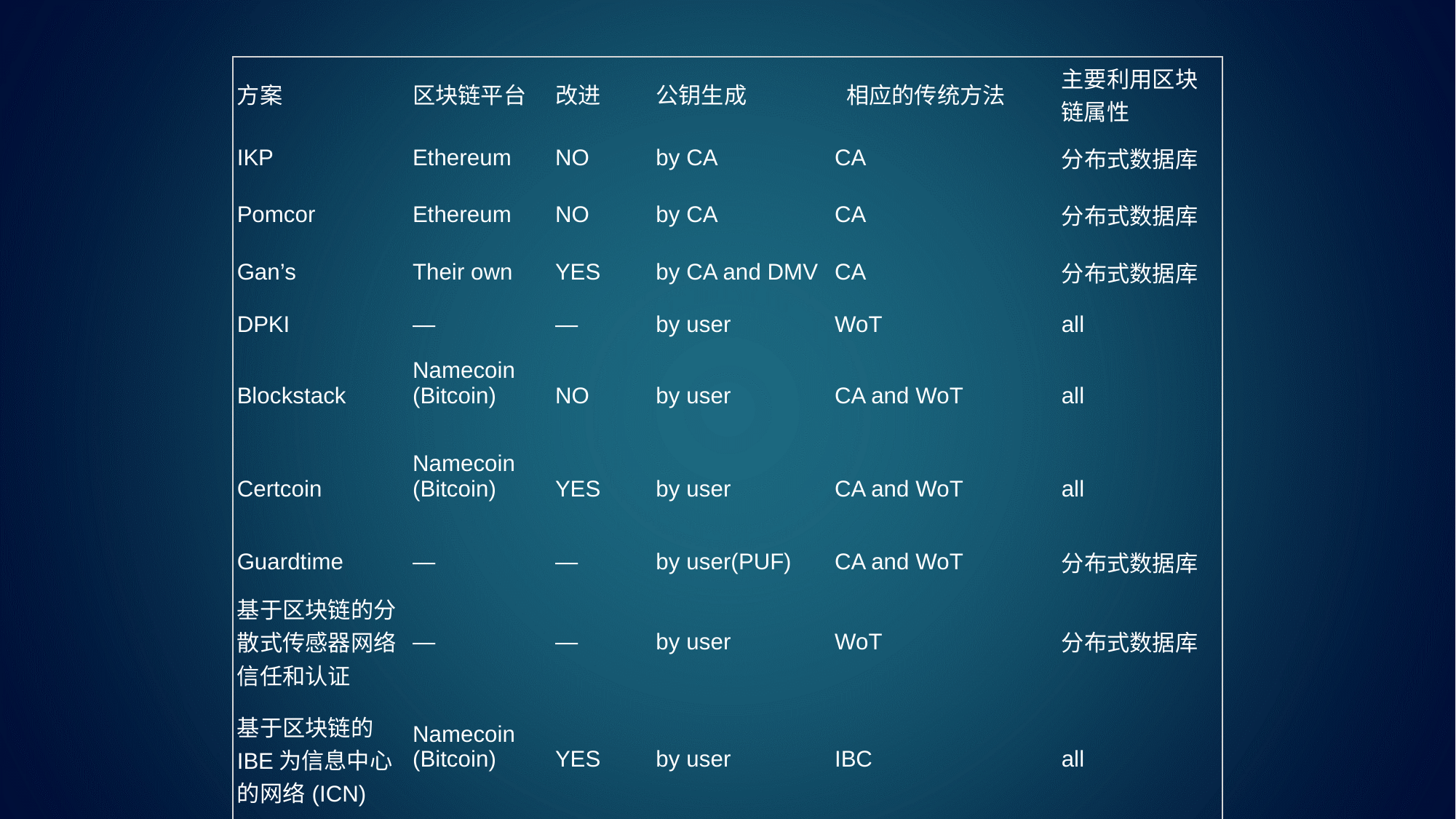

| 方案 | 区块链平台 | 改进 | 公钥生成 | 相应的传统方法 | 主要利用区块链属性 |
| --- | --- | --- | --- | --- | --- |
| IKP | Ethereum | NO | by CA | CA | 分布式数据库 |
| Pomcor | Ethereum | NO | by CA | CA | 分布式数据库 |
| Gan’s | Their own | YES | by CA and DMV | CA | 分布式数据库 |
| DPKI | — | — | by user | WoT | all |
| Blockstack | Namecoin (Bitcoin) | NO | by user | CA and WoT | all |
| Certcoin | Namecoin (Bitcoin) | YES | by user | CA and WoT | all |
| Guardtime | — | — | by user(PUF) | CA and WoT | 分布式数据库 |
| 基于区块链的分散式传感器网络信任和认证 | — | — | by user | WoT | 分布式数据库 |
| 基于区块链的IBE为信息中⼼的网络(ICN) | Namecoin (Bitcoin) | YES | by user | IBC | all |